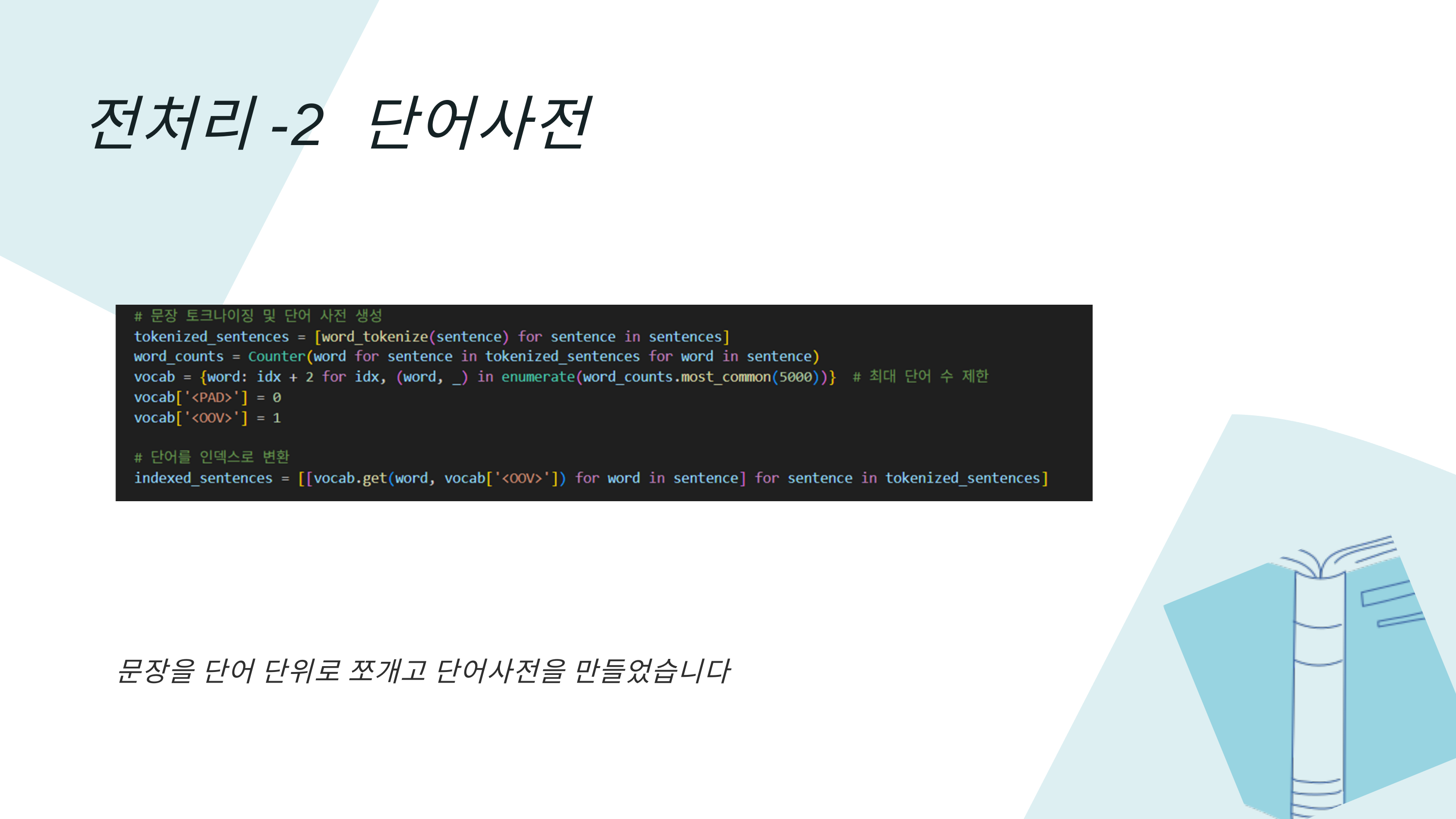

전처리-2 단어사전

문장을 단어 단위로 쪼개고 단어사전을 만들었습니다